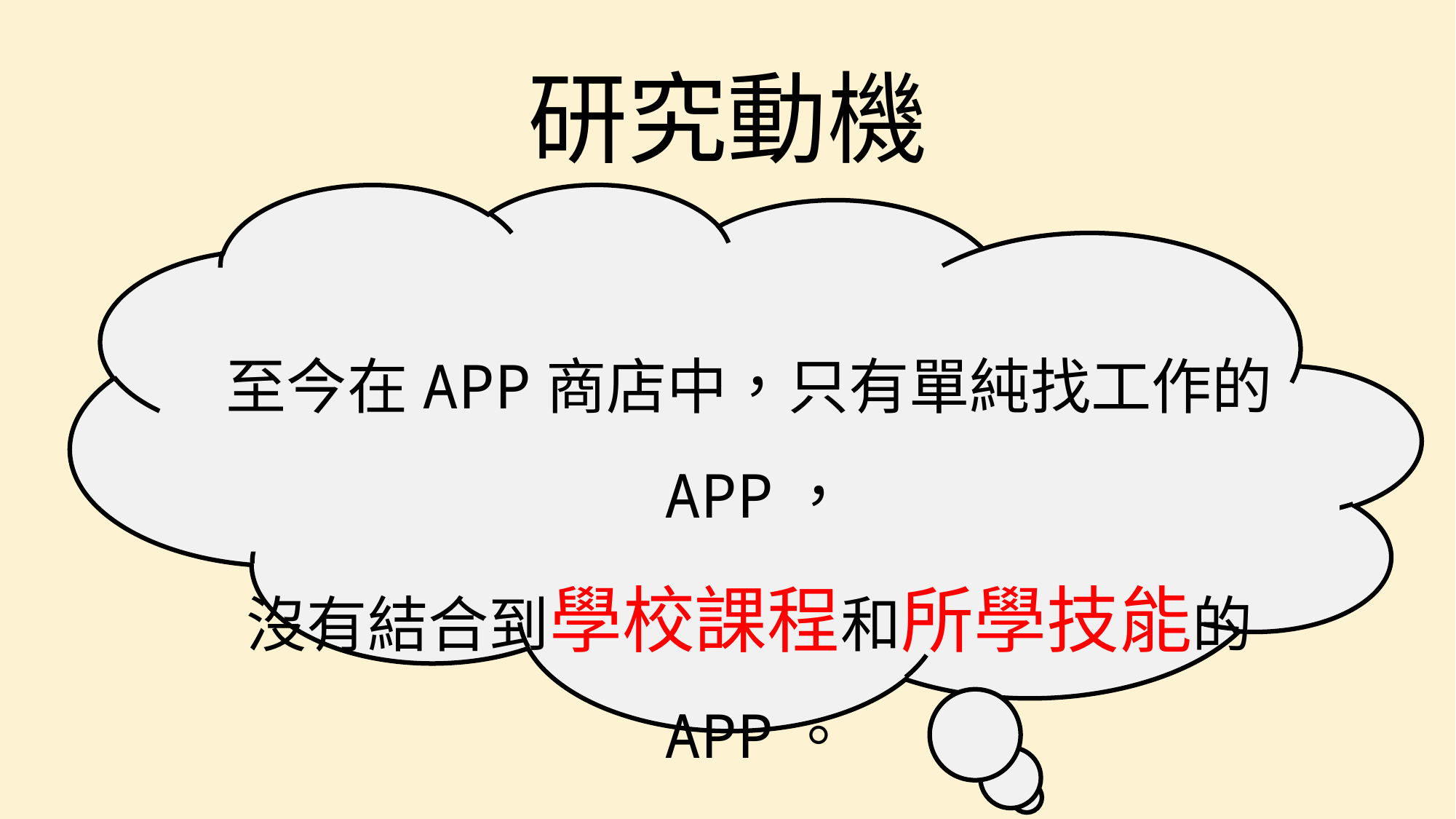

# 研究動機

至今在APP商店中，只有單純找工作的APP，
沒有結合到學校課程和所學技能的APP。